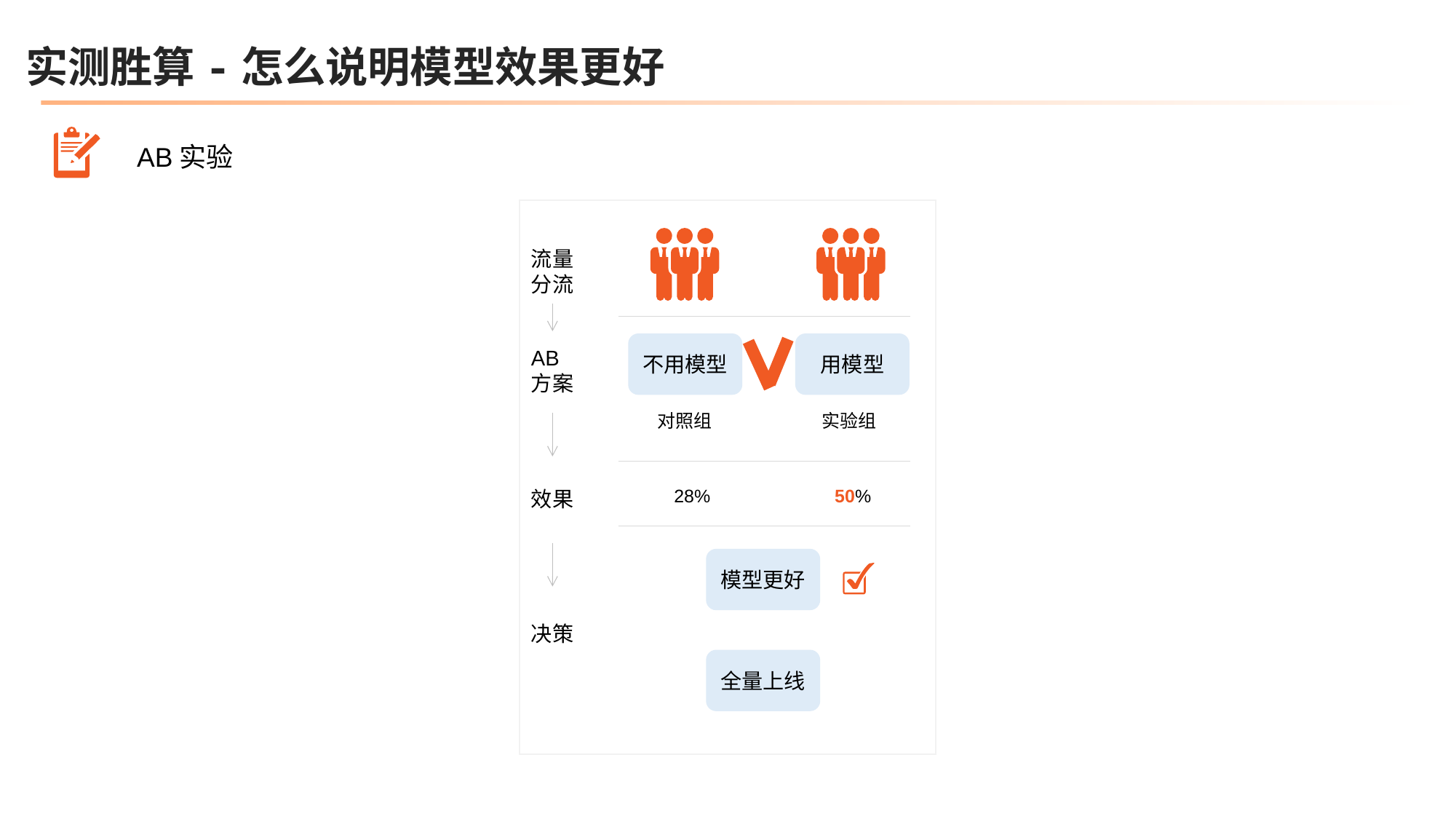

实测胜算-怎么说明模型效果更好

AB实验

流量分流
不用模型
用模型
AB
方案
对照组
实验组
28%
50%
效果
模型更好

决策
全量上线